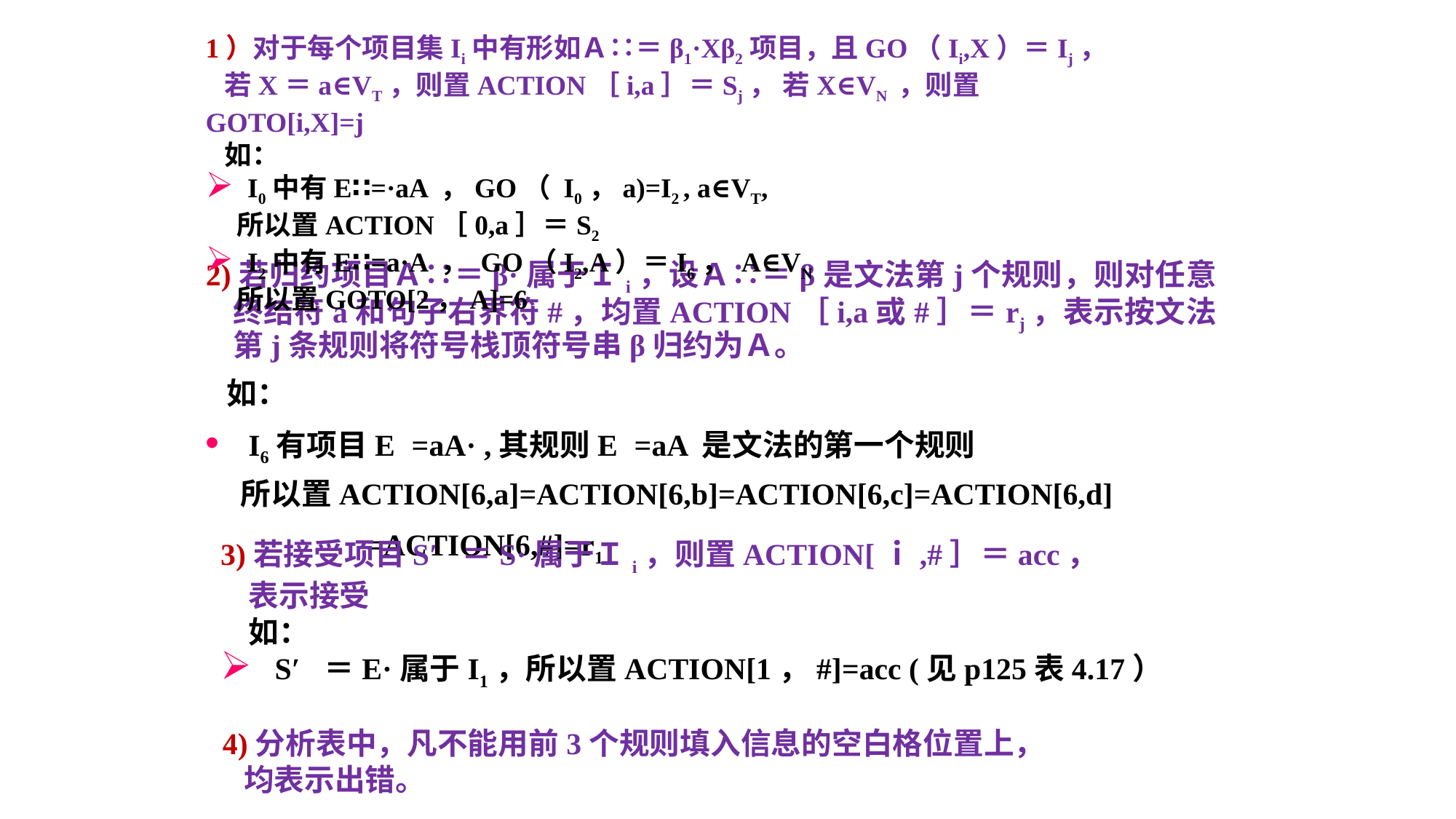

1）对于每个项目集Ii中有形如Ａ∷＝β1·Xβ2项目，且GO（Ii,X）＝Ij，
  若X＝a∈VT，则置ACTION［i,a］＝Sj， 若X∈VN ，则置GOTO[i,X]=j
  如：
  I0中有E∷=·aA ，GO（ I0，a)=I2 , a∈VT,
    所以置ACTION［0,a］＝S2
  I2中有E∷=a·A ， GO（I2,A）＝I6， A∈VN
    所以置GOTO[2，A]=6
2)若归约项目Ａ∷＝β·属于Ｉi，设Ａ∷＝β是文法第j个规则，则对任意终结符a和句子右界符#，均置ACTION［i,a或#］＝rj，表示按文法第j条规则将符号栈顶符号串β归约为Ａ。
  如：
  I6有项目E∷=aA· ,其规则E∷=aA 是文法的第一个规则
    所以置ACTION[6,a]=ACTION[6,b]=ACTION[6,c]=ACTION[6,d]
                     =ACTION[6,#]=r1
3)若接受项目S′∷＝S·属于Ｉi，则置ACTION[ｉ,#］＝acc，
   表示接受
   如：
   S′∷＝E·属于I1，所以置ACTION[1，#]=acc (见p125表4.17）
4)分析表中，凡不能用前3个规则填入信息的空白格位置上，
  均表示出错。